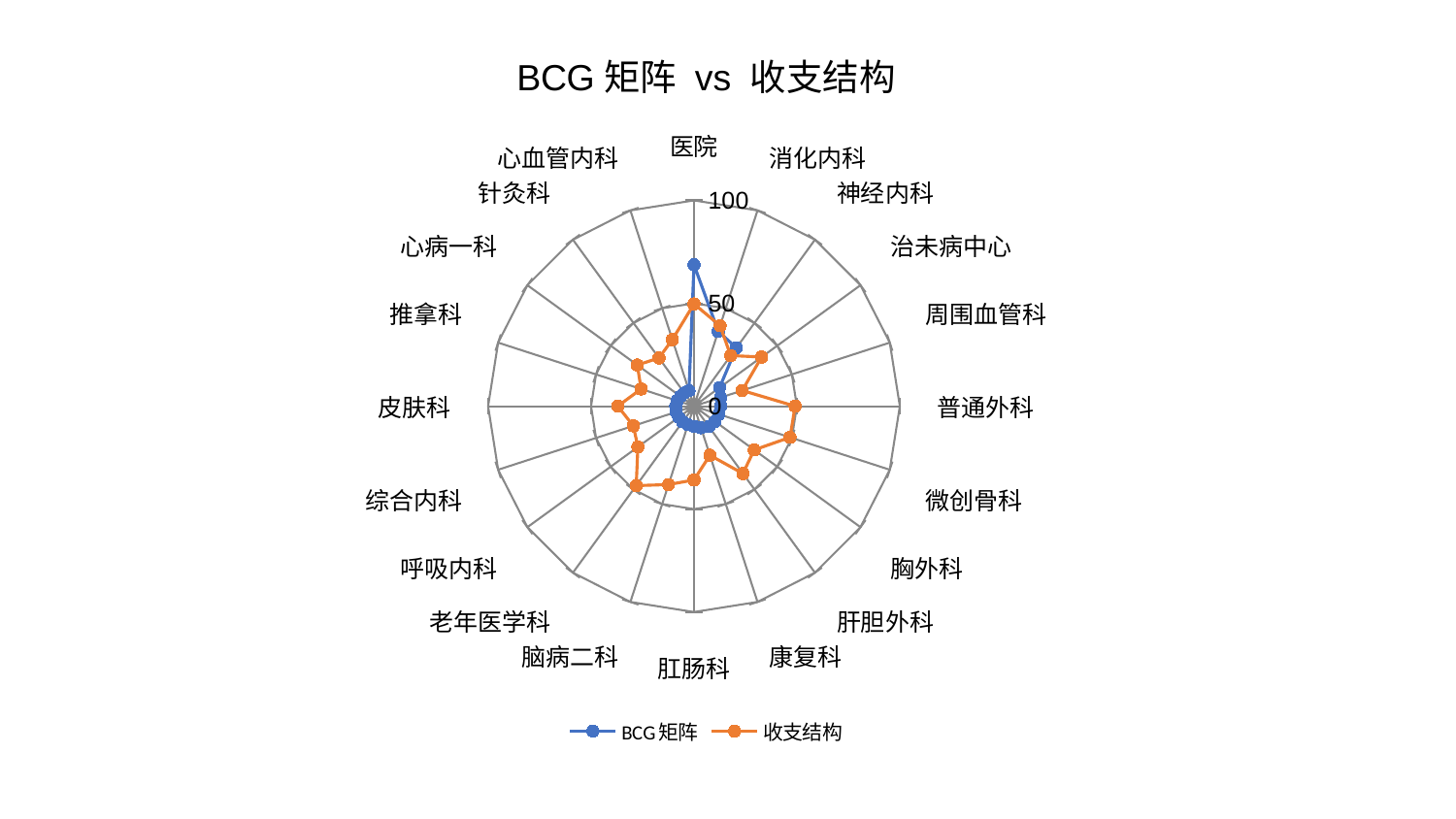

### Chart: BCG矩阵 vs 收支结构

| Category | BCG矩阵 | 收支结构 |
|---|---|---|
| 医院 | 68.70479041579921 | 49.70754660740682 |
| 消化内科 | 38.201242750594105 | 41.110179421675966 |
| 神经内科 | 35.09373914093874 | 30.391526760743737 |
| 治未病中心 | 15.384758393522361 | 40.65639845809217 |
| 周围血管科 | 13.598071083905406 | 24.665852217650436 |
| 普通外科 | 12.945096098330223 | 49.14595466342883 |
| 微创骨科 | 12.707098573465183 | 49.064422453234144 |
| 胸外科 | 12.696768523526673 | 36.174240835968426 |
| 肝胆外科 | 12.351161971714973 | 40.45796601295078 |
| 康复科 | 11.014361015595108 | 25.06867260692396 |
| 肛肠科 | 9.824344083398922 | 35.831311871904305 |
| 脑病二科 | 9.438690227669866 | 40.06502433385143 |
| 老年医学科 | 9.398632375111132 | 47.70661718899994 |
| 呼吸内科 | 9.179232181881575 | 33.67827849679824 |
| 综合内科 | 9.115948943446384 | 30.963534736936857 |
| 皮肤科 | 8.86769690979227 | 37.00441175077737 |
| 推拿科 | 8.569382185815336 | 27.006144273891028 |
| 心病一科 | 8.090303218673338 | 34.026269139596714 |
| 针灸科 | 7.935428421951711 | 28.948024187120577 |
| 心血管内科 | 7.8982571192544295 | 34.013066358084025 |
76